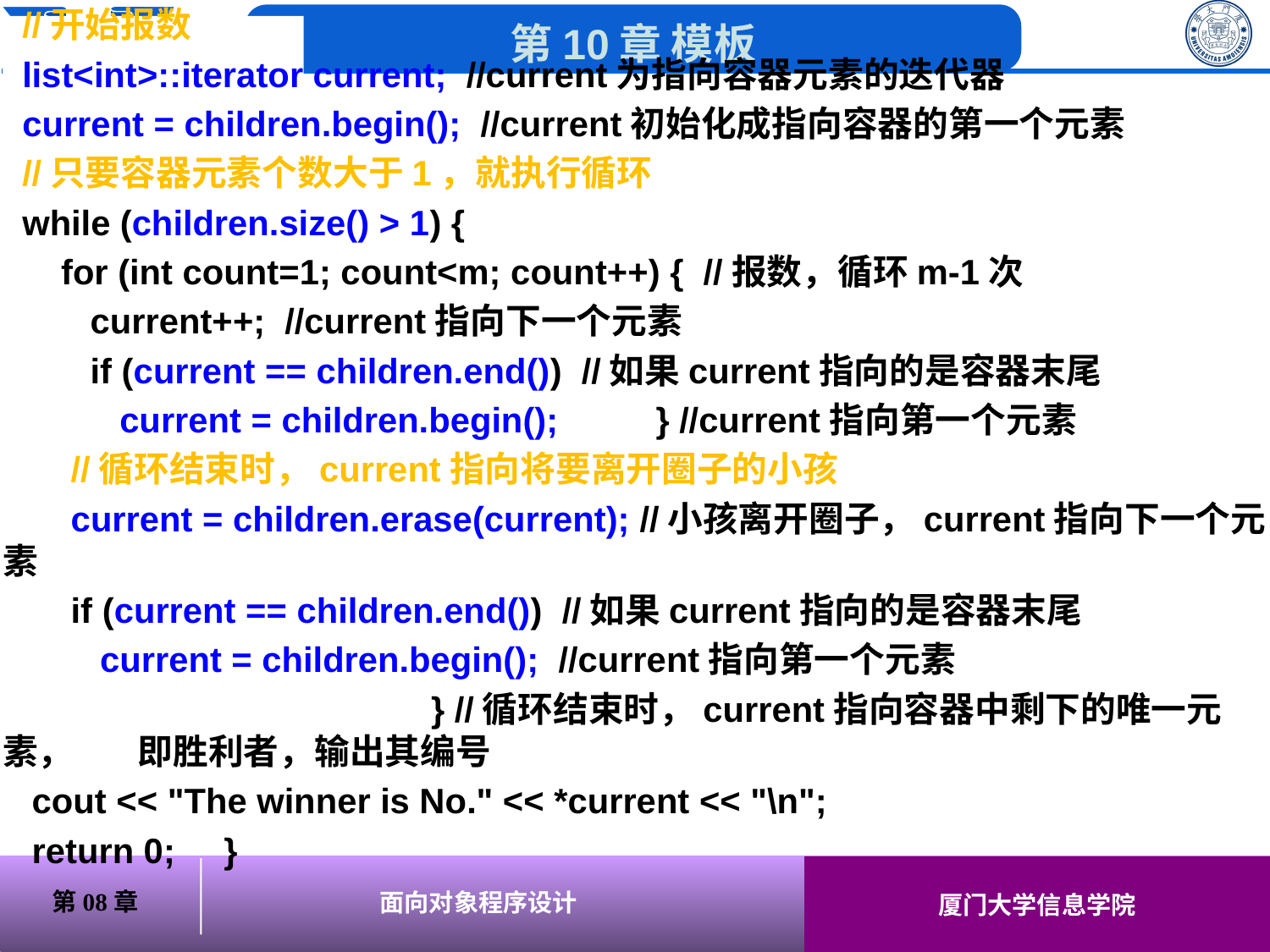

//开始报数
  list<int>::iterator current;  //current为指向容器元素的迭代器
  current = children.begin();  //current初始化成指向容器的第一个元素
  //只要容器元素个数大于1，就执行循环
  while (children.size() > 1) {
      for (int count=1; count<m; count++) {  //报数，循环m-1次
         current++;  //current指向下一个元素
         if (current == children.end())  //如果current指向的是容器末尾
            current = children.begin();          } //current指向第一个元素
       //循环结束时，current指向将要离开圈子的小孩
       current = children.erase(current); //小孩离开圈子，current指向下一个元素
       if (current == children.end())  //如果current指向的是容器末尾
          current = children.begin();  //current指向第一个元素
                                            } //循环结束时，current指向容器中剩下的唯一元素，        即胜利者，输出其编号
   cout << "The winner is No." << *current << "\n";
   return 0;     }

57